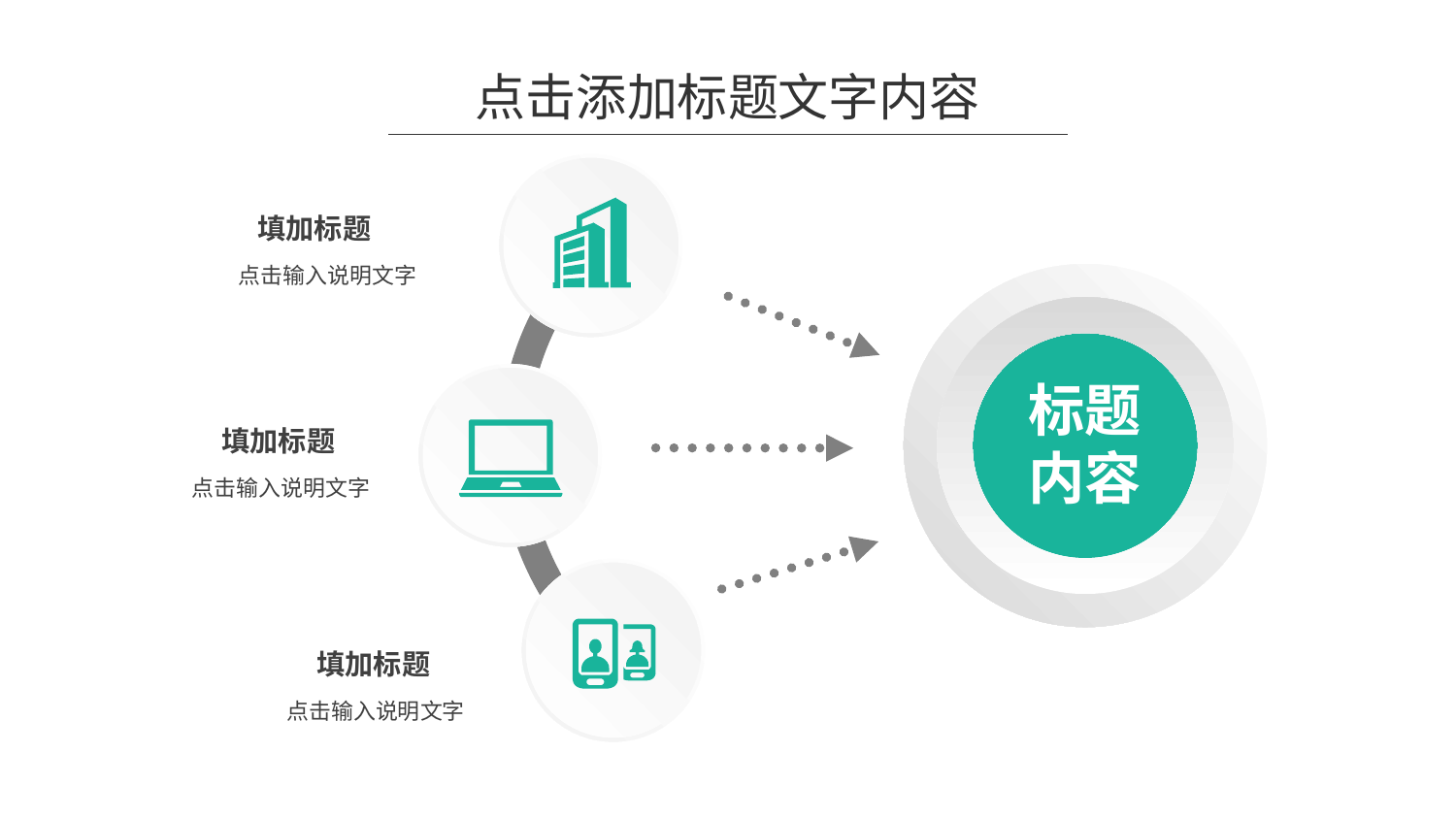

点击添加标题文字内容

填加标题
点击输入说明文字

标题
内容

填加标题

点击输入说明文字

填加标题
点击输入说明文字